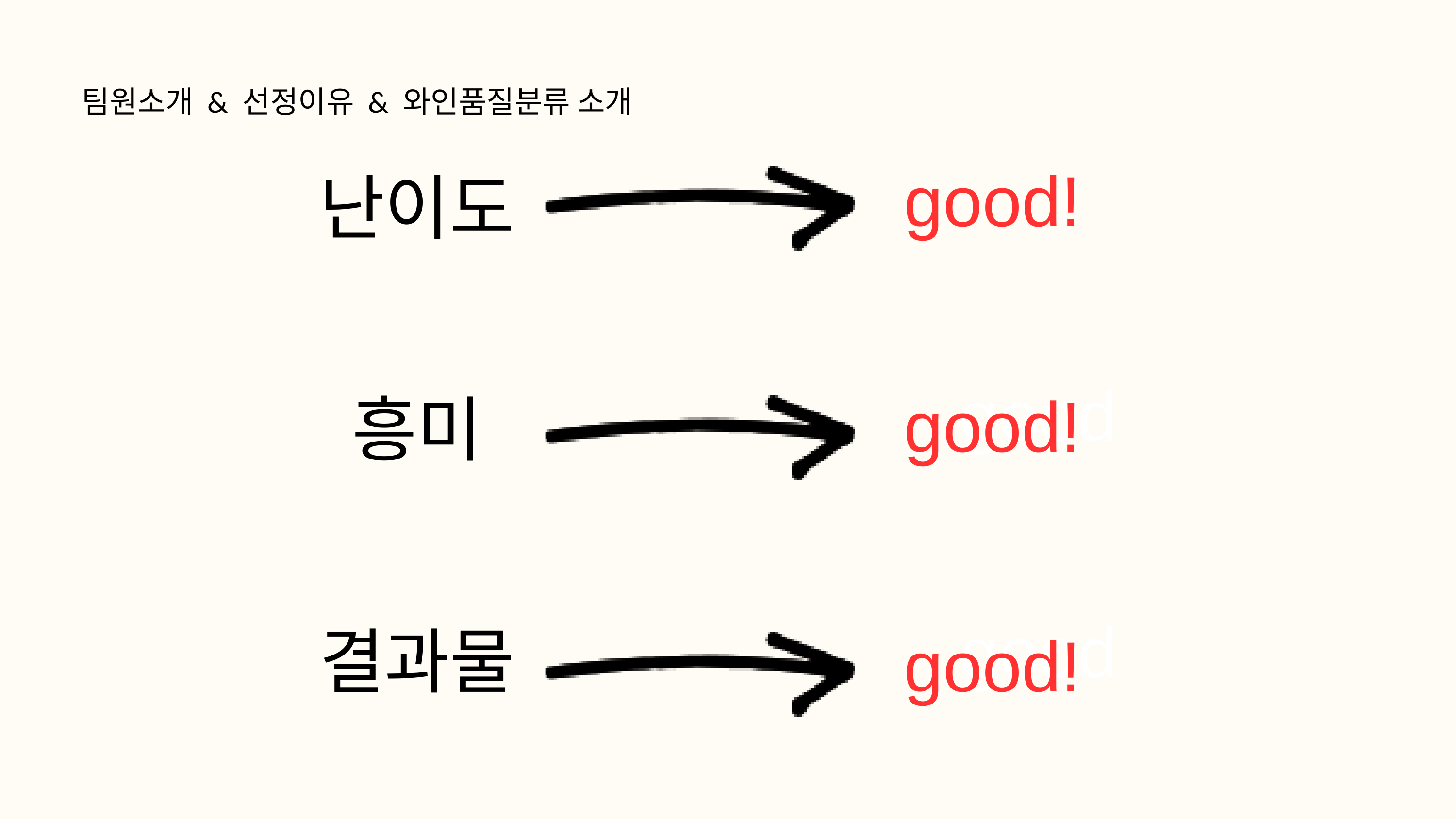

팀원소개 & 선정이유 & 와인품질분류 소개

good!
난이도

good
good!

흥미

good
결과물

good!